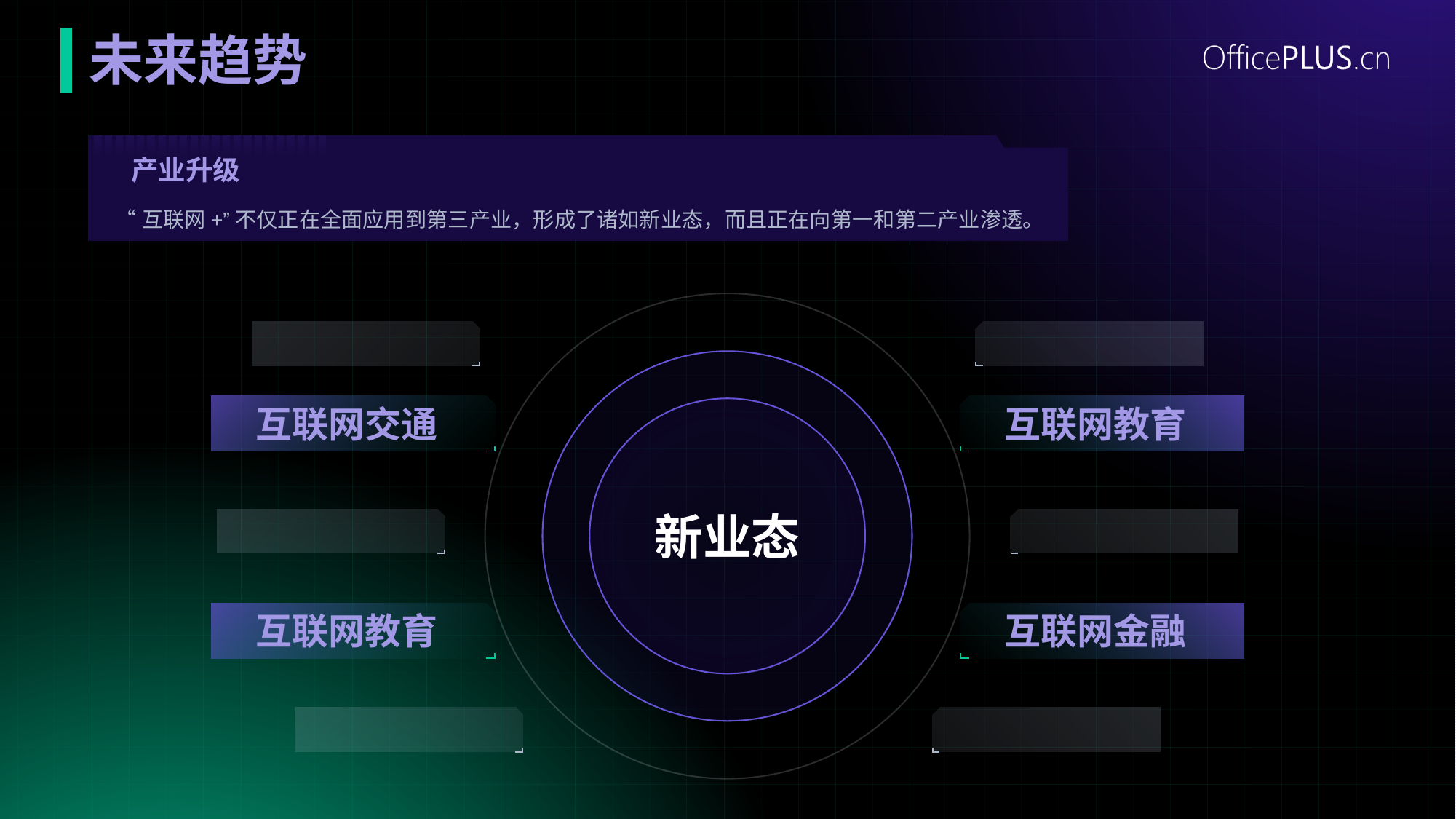

# 未来趋势

产业升级
“互联网+”不仅正在全面应用到第三产业，形成了诸如新业态，而且正在向第一和第二产业渗透。

互联网交通
互联网教育

新业态

互联网教育
互联网金融